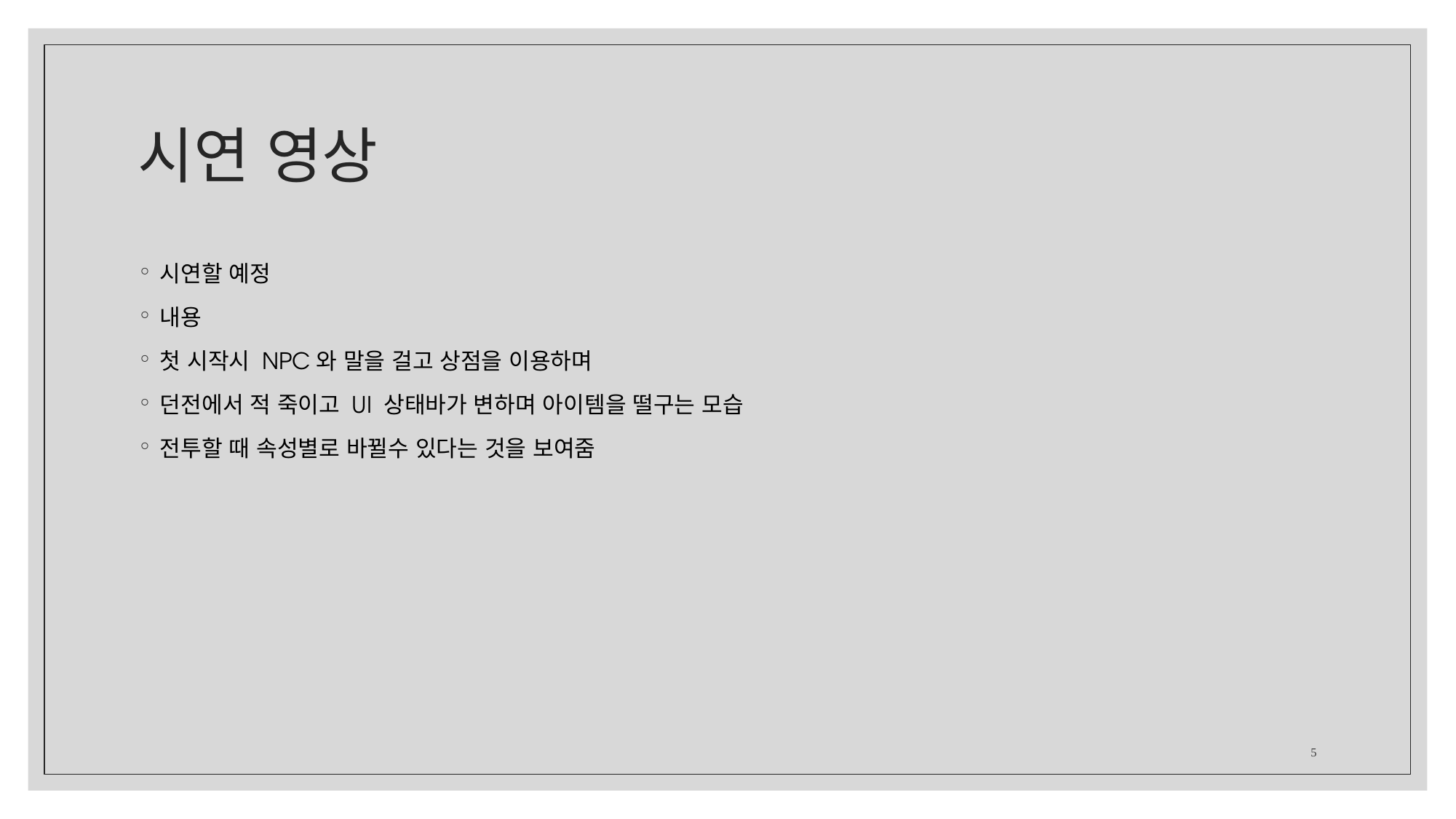

# 시연 영상
시연할 예정
내용
첫 시작시 NPC와 말을 걸고 상점을 이용하며
던전에서 적 죽이고 UI 상태바가 변하며 아이템을 떨구는 모습
전투할 때 속성별로 바뀔수 있다는 것을 보여줌
5